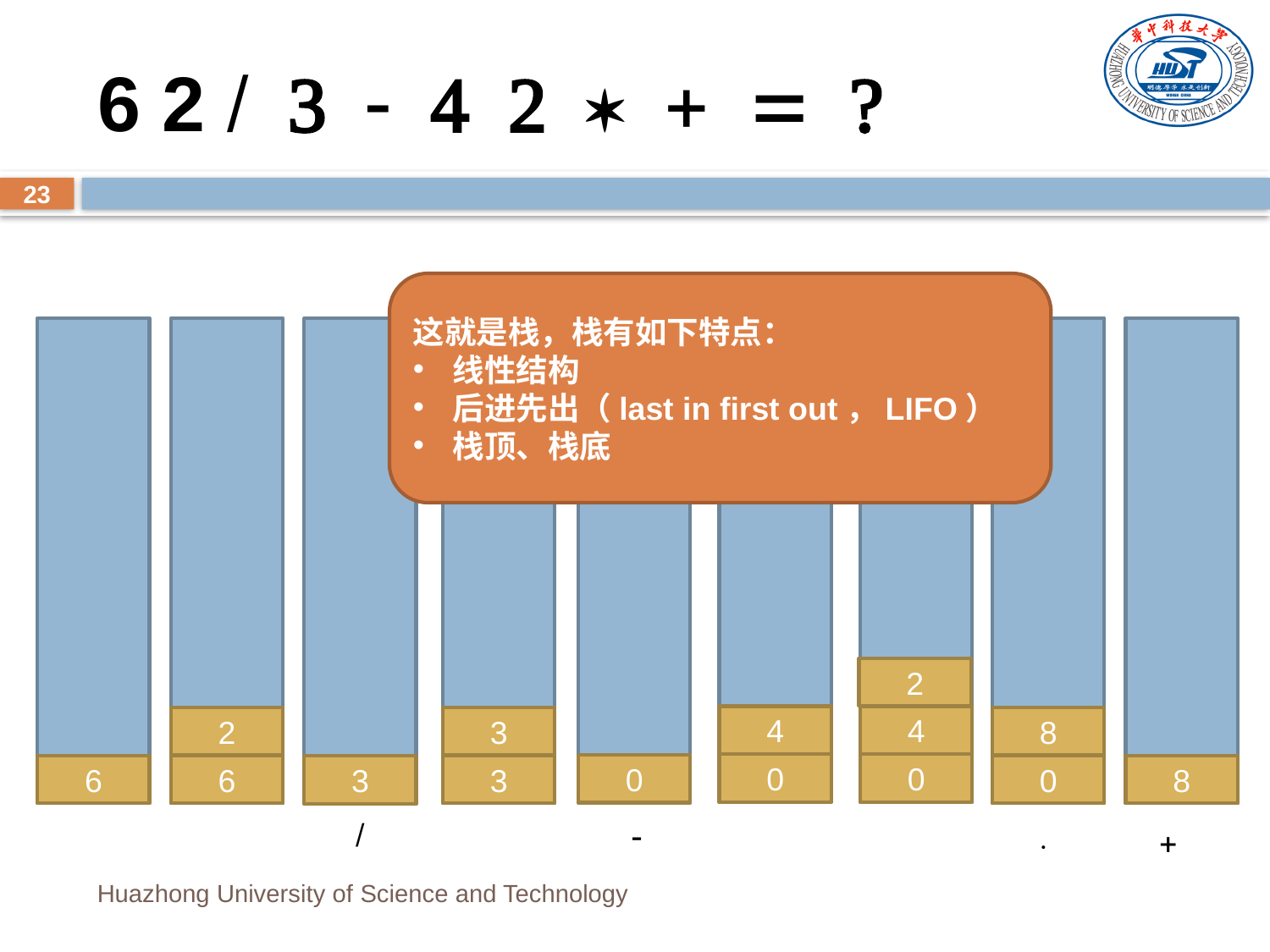

# 6 2 / 3 − 4 2 ∗ + = ?
23
这就是栈，栈有如下特点：
线性结构
后进先出（last in first out，LIFO）
栈顶、栈底

2
4
4
2
3
8
0
0
0
6
6
3
0
8
3
/
−
+
⋅
Huazhong University of Science and Technology